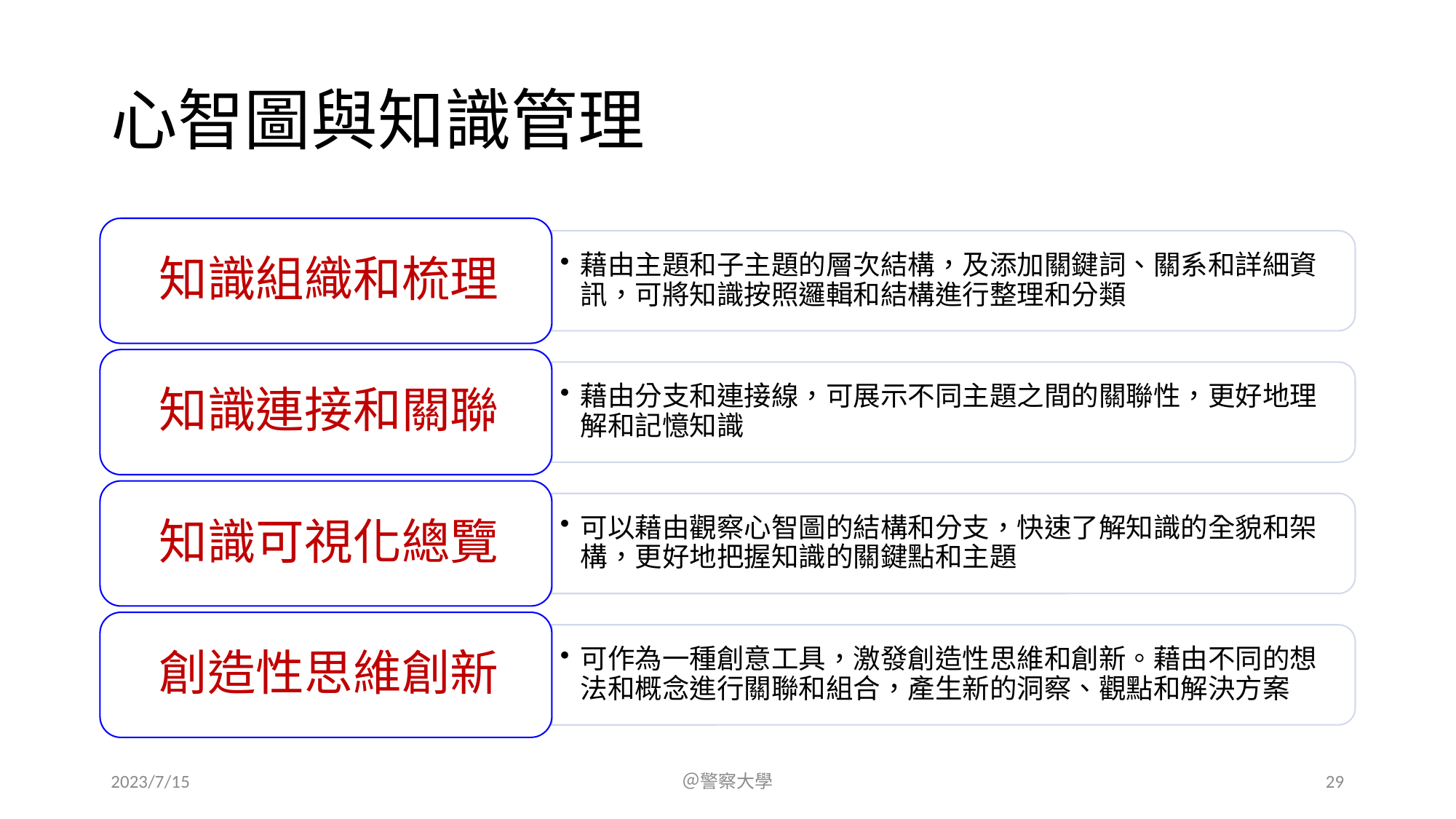

# 心智圖與知識管理
藉由主題和子主題的層次結構，及添加關鍵詞、關系和詳細資訊，可將知識按照邏輯和結構進行整理和分類
知識組織和梳理
藉由分支和連接線，可展示不同主題之間的關聯性，更好地理解和記憶知識
知識連接和關聯
可以藉由觀察心智圖的結構和分支，快速了解知識的全貌和架構，更好地把握知識的關鍵點和主題
知識可視化總覽
可作為一種創意工具，激發創造性思維和創新。藉由不同的想法和概念進行關聯和組合，產生新的洞察、觀點和解決方案
創造性思維創新
2023/7/15
＠警察大學
29